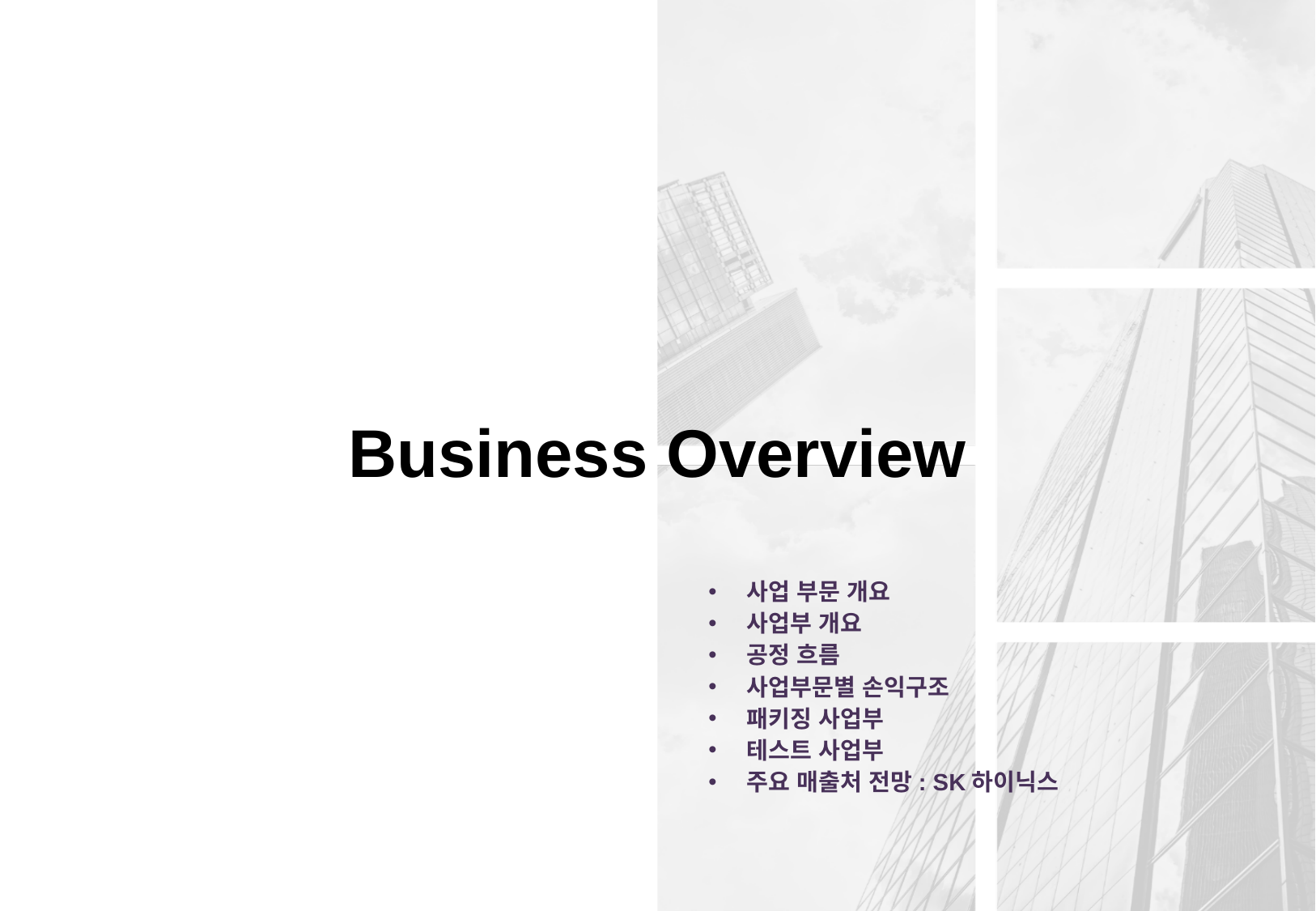

Business Overview
사업 부문 개요
사업부 개요
공정 흐름
사업부문별 손익구조
패키징 사업부
테스트 사업부
주요 매출처 전망: SK하이닉스